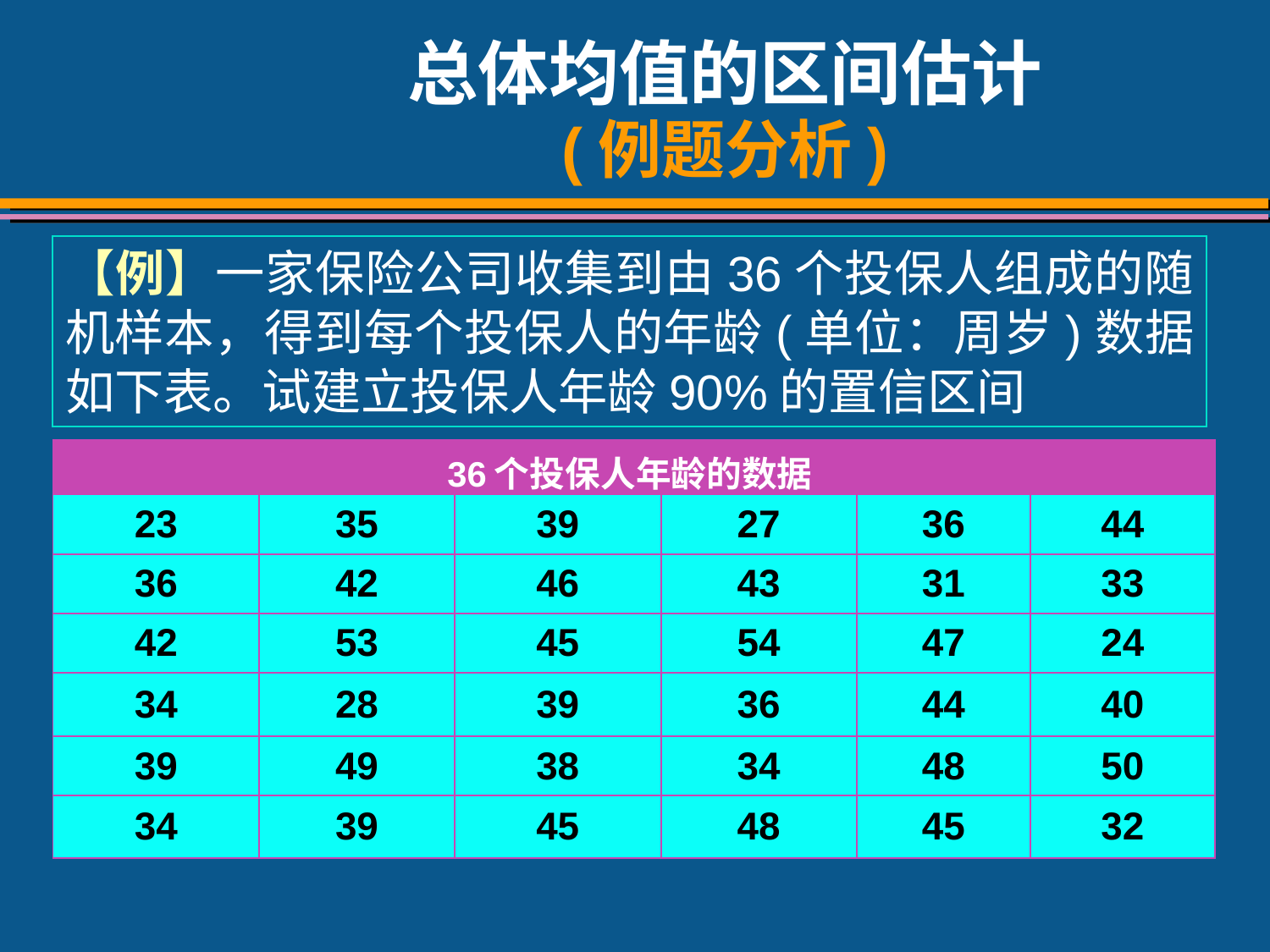

# 总体均值的区间估计 (例题分析)
【例】一家保险公司收集到由36个投保人组成的随机样本，得到每个投保人的年龄(单位：周岁)数据如下表。试建立投保人年龄90%的置信区间
| 36个投保人年龄的数据 |  |  |  |  |  |
| --- | --- | --- | --- | --- | --- |
| 23 | 35 | 39 | 27 | 36 | 44 |
| 36 | 42 | 46 | 43 | 31 | 33 |
| 42 | 53 | 45 | 54 | 47 | 24 |
| 34 | 28 | 39 | 36 | 44 | 40 |
| 39 | 49 | 38 | 34 | 48 | 50 |
| 34 | 39 | 45 | 48 | 45 | 32 |